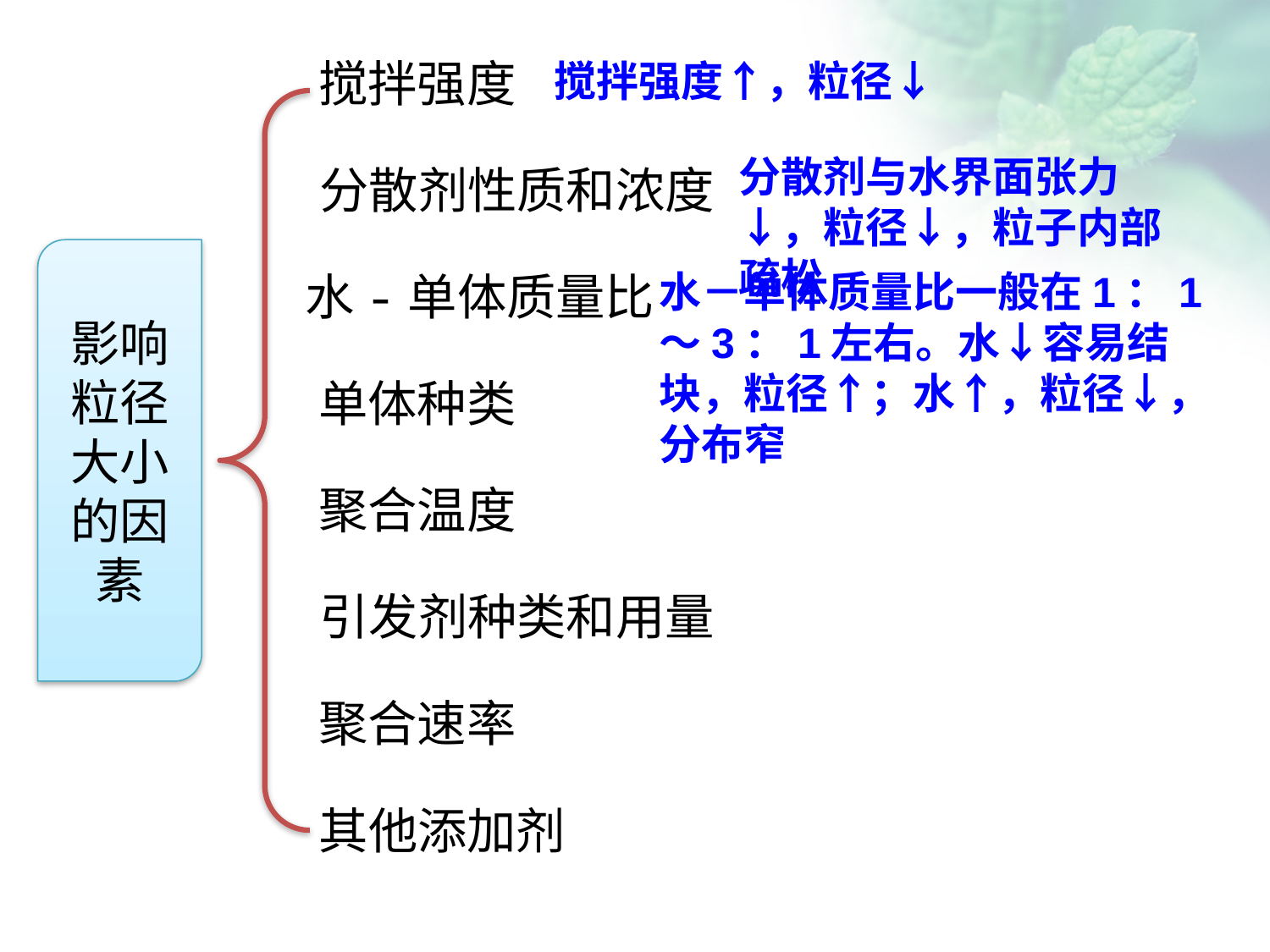

搅拌强度
搅拌强度↑，粒径↓

分散剂与水界面张力↓，粒径↓，粒子内部疏松
分散剂性质和浓度
影响粒径大小的因素
水－单体质量比一般在1：1～3：1左右。水↓容易结块，粒径↑；水↑，粒径↓，分布窄
水-单体质量比
点击添加文本
单体种类
点击添加文本
聚合温度
引发剂种类和用量
点击添加文本
聚合速率
点击添加文本
其他添加剂